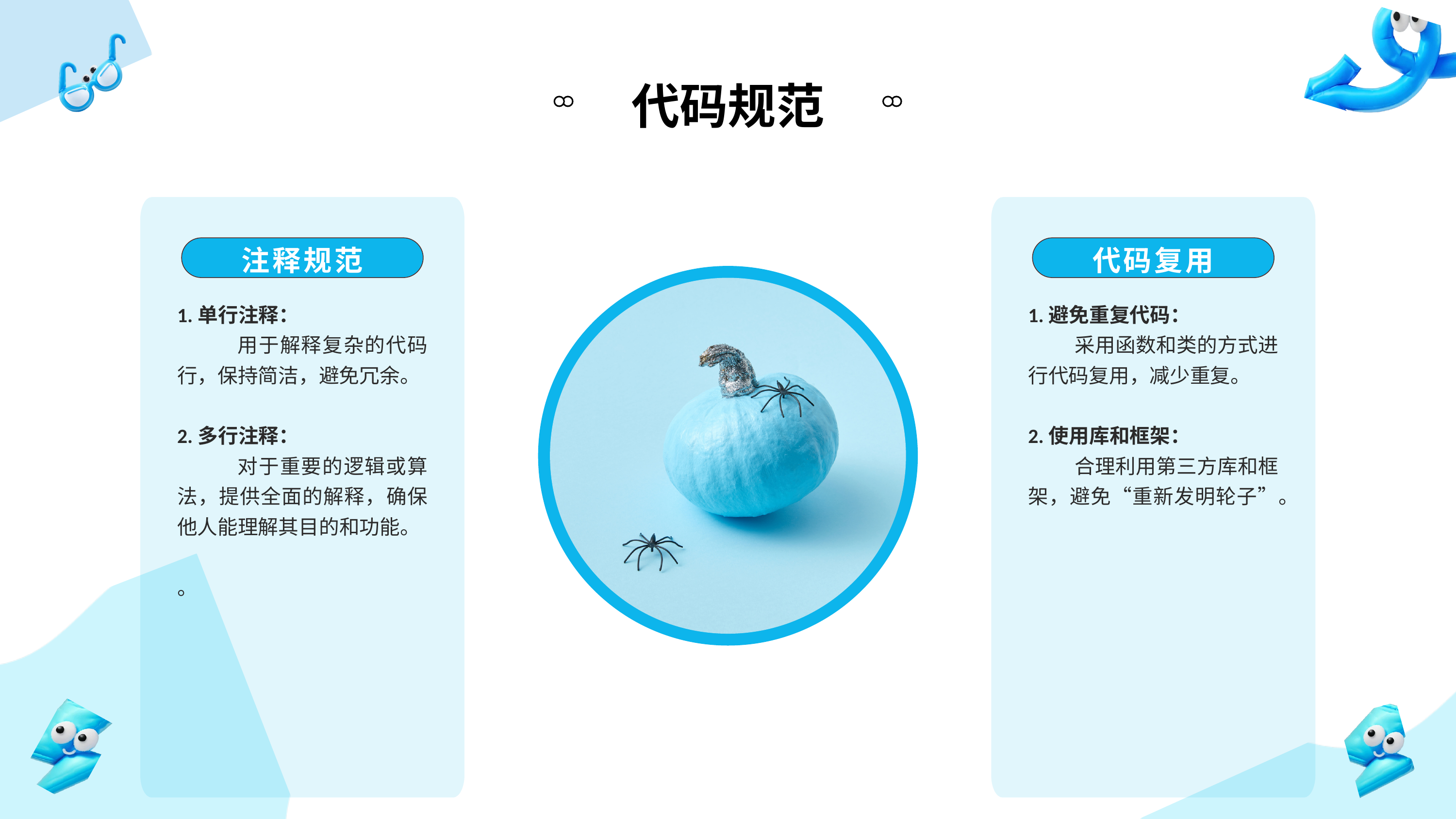

代码规范

注释规范

代码复用

1.单行注释：
          用于解释复杂的代码行，保持简洁，避免冗余。

2.多行注释：
          对于重要的逻辑或算法，提供全面的解释，确保他人能理解其目的和功能。

。
1.避免重复代码：
         采用函数和类的方式进行代码复用，减少重复。

2.使用库和框架：
         合理利用第三方库和框架，避免“重新发明轮子”。
流程步骤